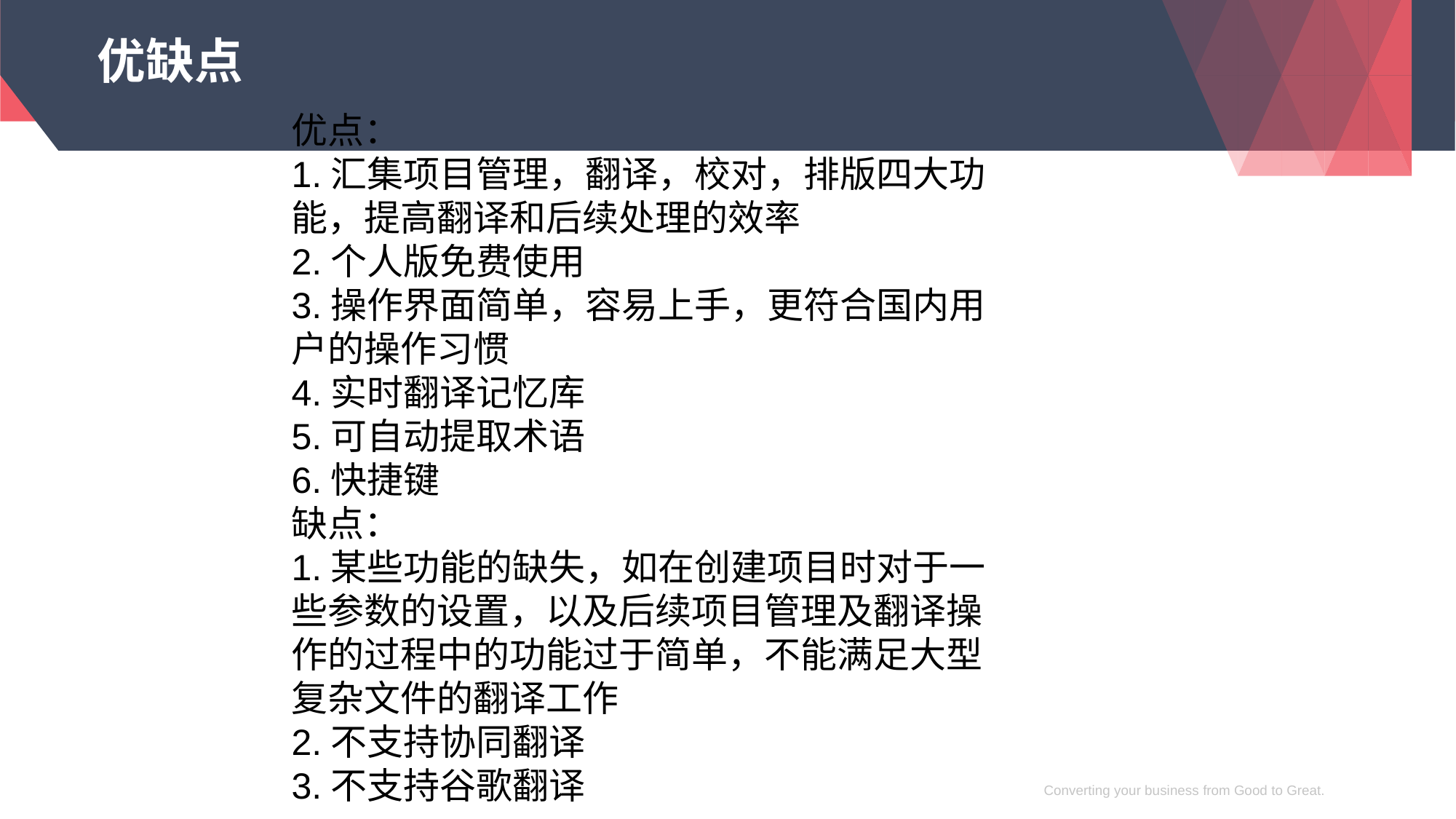

# 优缺点
优点：
1.汇集项目管理，翻译，校对，排版四大功能，提高翻译和后续处理的效率
2.个人版免费使用
3.操作界面简单，容易上手，更符合国内用户的操作习惯
4.实时翻译记忆库
5.可自动提取术语
6.快捷键
缺点：
1.某些功能的缺失，如在创建项目时对于一些参数的设置，以及后续项目管理及翻译操作的过程中的功能过于简单，不能满足大型复杂文件的翻译工作
2.不支持协同翻译
3.不支持谷歌翻译

Converting your business from Good to Great.
22